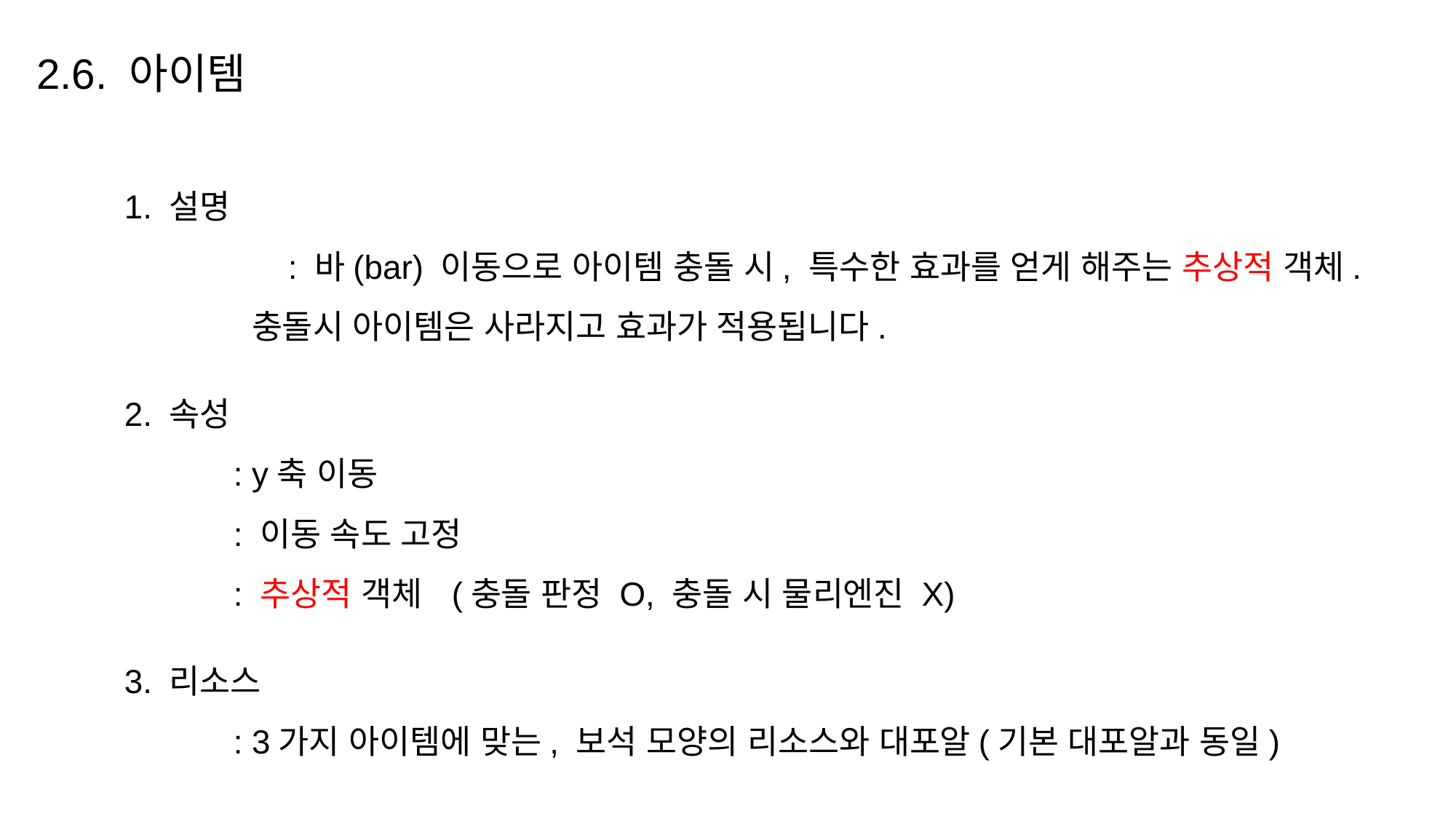

2.6. 아이템
1. 설명
	: 바(bar) 이동으로 아이템 충돌 시, 특수한 효과를 얻게 해주는 추상적 객체.
       충돌시 아이템은 사라지고 효과가 적용됩니다.

2. 속성
	: y축 이동
	: 이동 속도 고정
	: 추상적 객체 	(충돌 판정 O, 충돌 시 물리엔진 X)

3. 리소스
	: 3가지 아이템에 맞는, 보석 모양의 리소스와 대포알(기본 대포알과 동일)